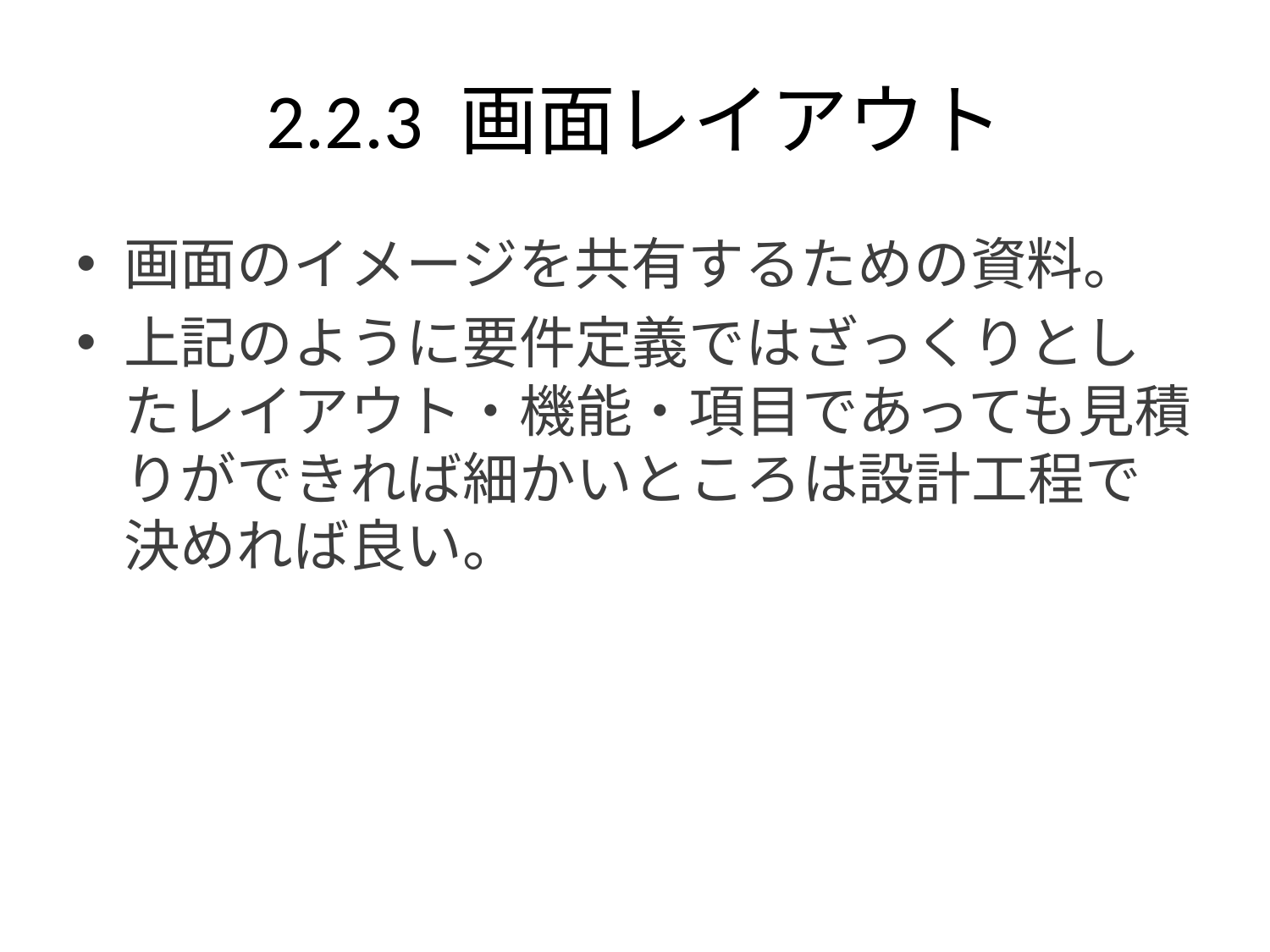

# 2.2.3 画面レイアウト
画面のイメージを共有するための資料。
上記のように要件定義ではざっくりとしたレイアウト・機能・項目であっても見積りができれば細かいところは設計工程で決めれば良い。